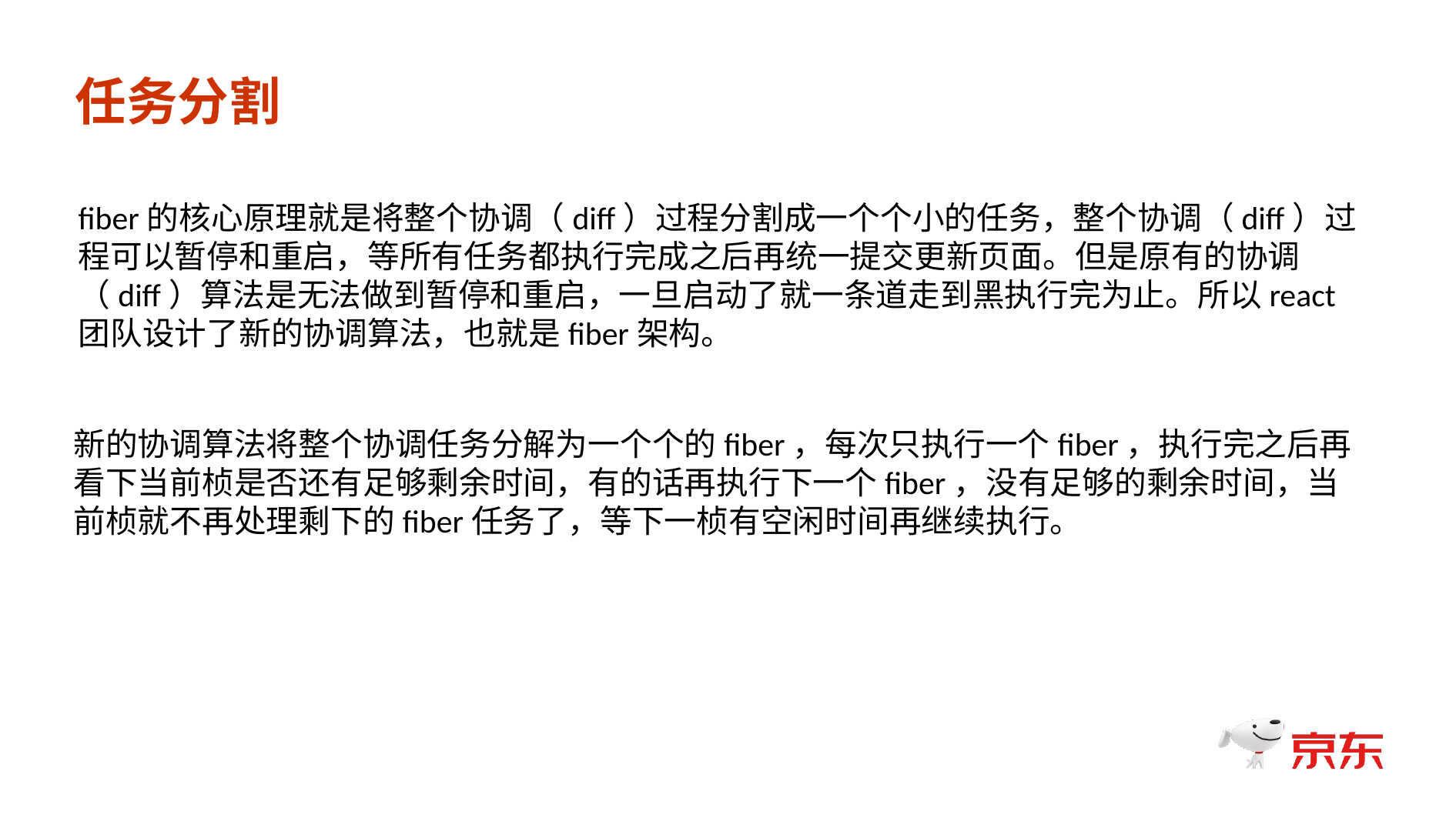

任务分割
fiber的核心原理就是将整个协调（diff）过程分割成一个个小的任务，整个协调（diff）过程可以暂停和重启，等所有任务都执行完成之后再统一提交更新页面。但是原有的协调（diff）算法是无法做到暂停和重启，一旦启动了就一条道走到黑执行完为止。所以react团队设计了新的协调算法，也就是fiber架构。
新的协调算法将整个协调任务分解为一个个的fiber，每次只执行一个fiber，执行完之后再看下当前桢是否还有足够剩余时间，有的话再执行下一个fiber，没有足够的剩余时间，当前桢就不再处理剩下的fiber任务了，等下一桢有空闲时间再继续执行。